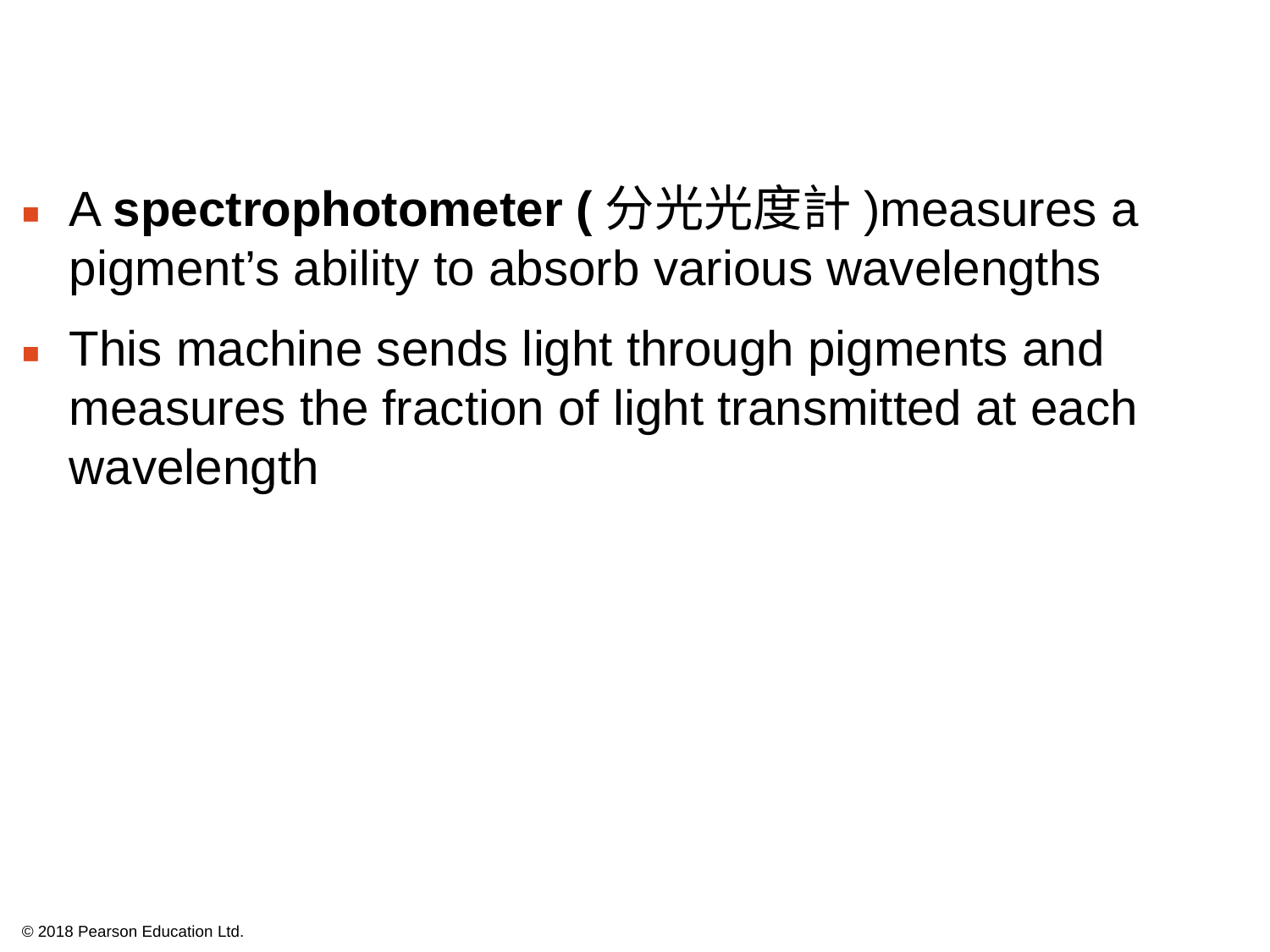

A spectrophotometer (分光光度計)measures a pigment’s ability to absorb various wavelengths
This machine sends light through pigments and measures the fraction of light transmitted at each wavelength
© 2018 Pearson Education Ltd.